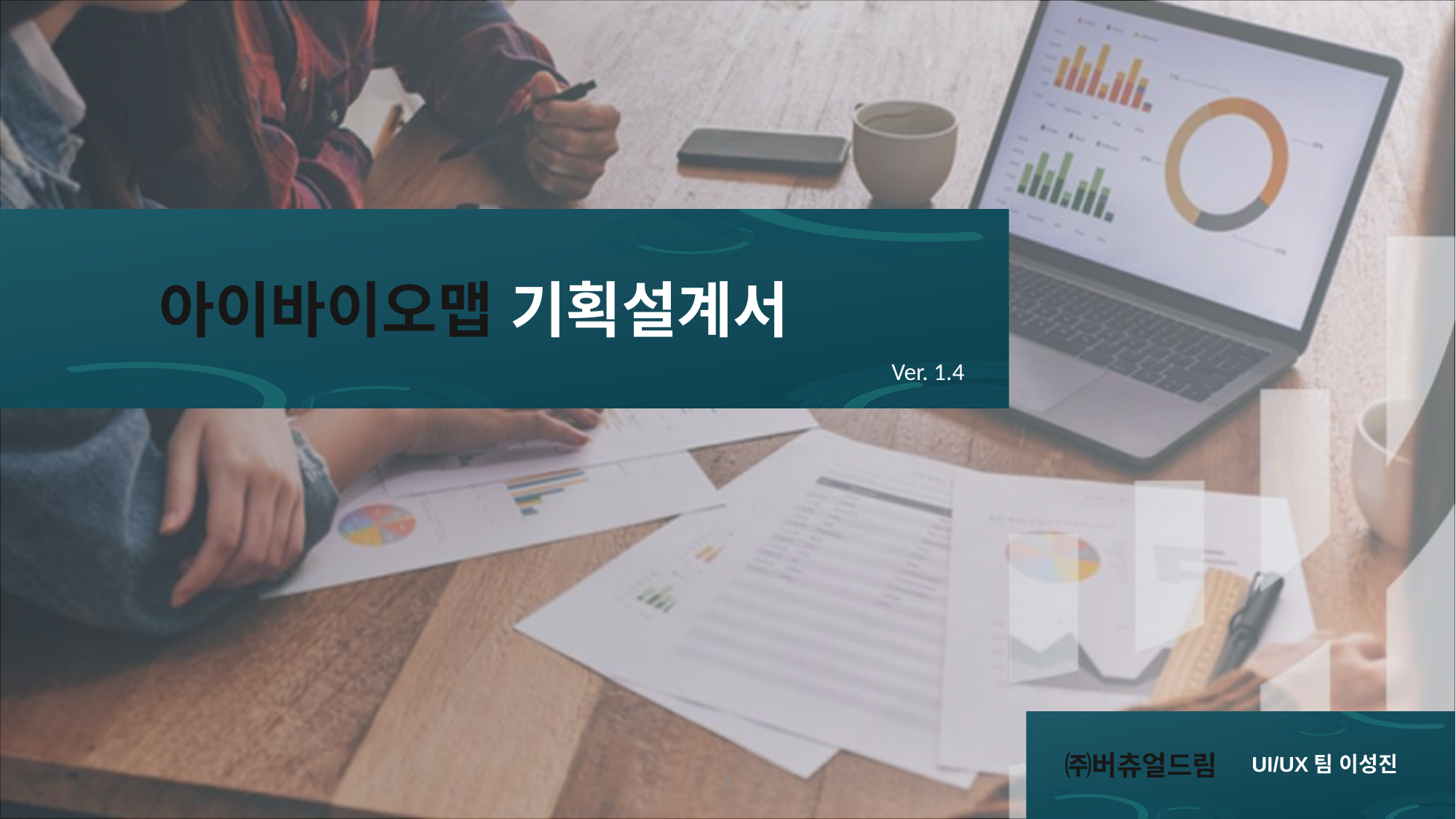

아이바이오맵 기획설계서
Ver. 1.4

㈜버츄얼드림
UI/UX팀 이성진
1